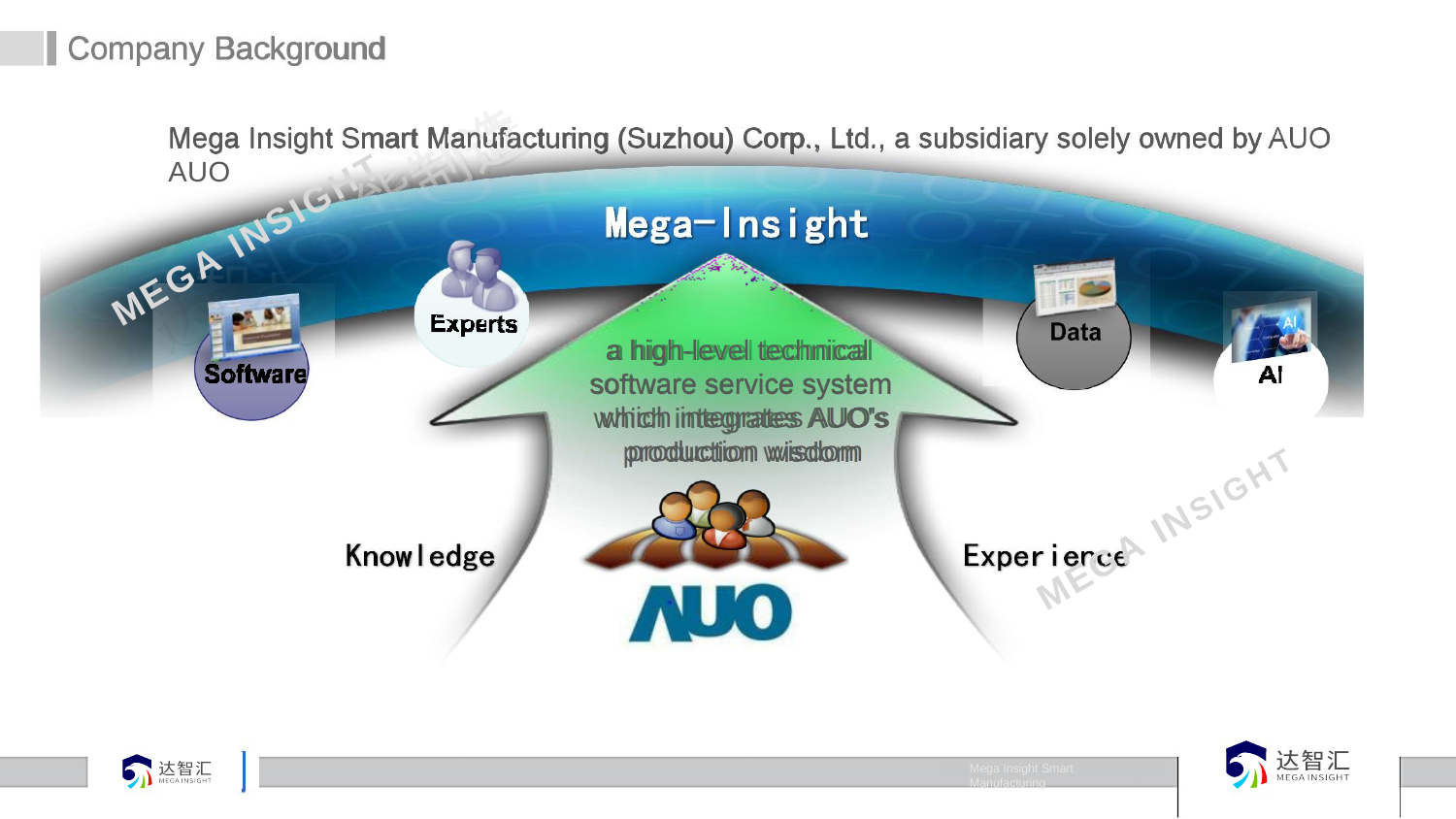

# Company Background

Mega Insight Smart Manufacturing (Suzhou) Corp., Ltd., a subsidiary solely owned by AUO

汇智能制造
INSIGHT

智
达

MEGA

a high-level technical  software service system  which integrates AUO's  production wisdom

MEGA INSIGHT

Mega Insight Smart Manufacturing